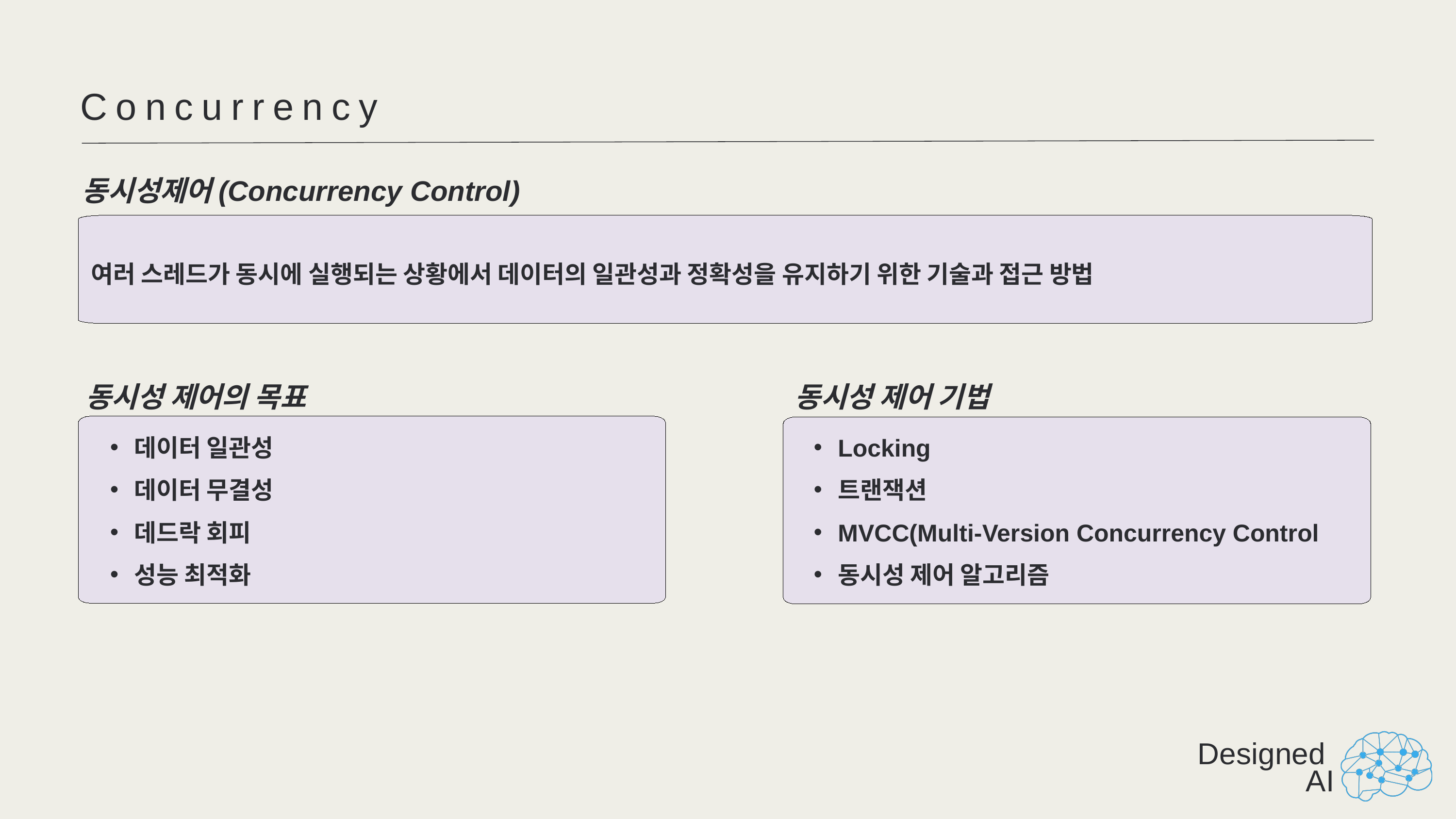

Concurrency

동시성제어(Concurrency Control)

여러 스레드가 동시에 실행되는 상황에서 데이터의 일관성과 정확성을 유지하기 위한 기술과 접근 방법
동시성 제어의 목표
동시성 제어 기법

데이터 일관성
데이터 무결성
데드락 회피
성능 최적화
Locking
트랜잭션
MVCC(Multi-Version Concurrency Control
동시성 제어 알고리즘

Designed
AI